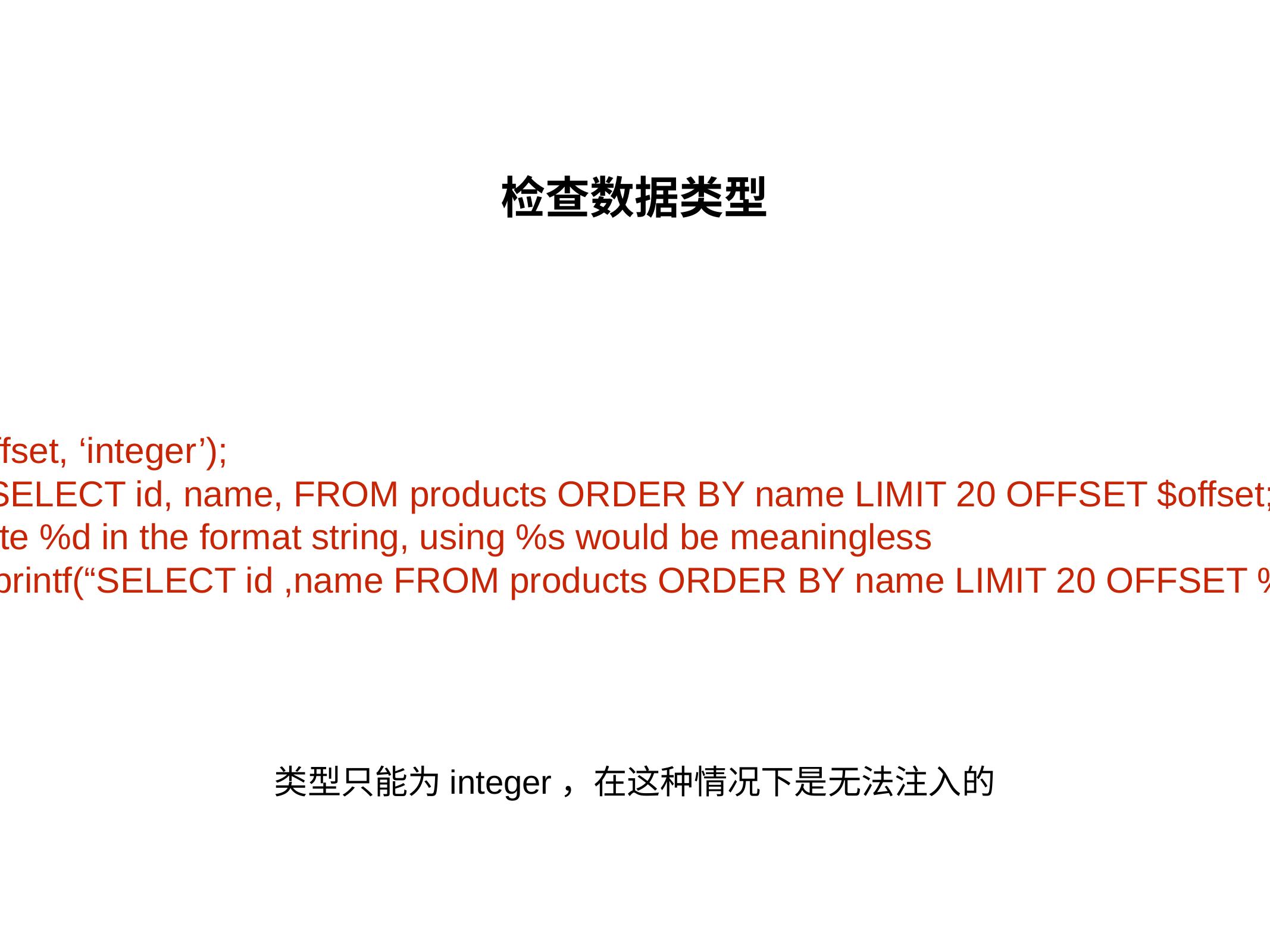

检查数据类型
<?php
settype($offset, ‘integer’);
$query = “SELECT id, name, FROM products ORDER BY name LIMIT 20 OFFSET $offset;”;
//please note %d in the format string, using %s would be meaningless
$query = sprintf(“SELECT id ,name FROM products ORDER BY name LIMIT 20 OFFSET %id ;”,$offset);
?>
类型只能为integer，在这种情况下是无法注入的